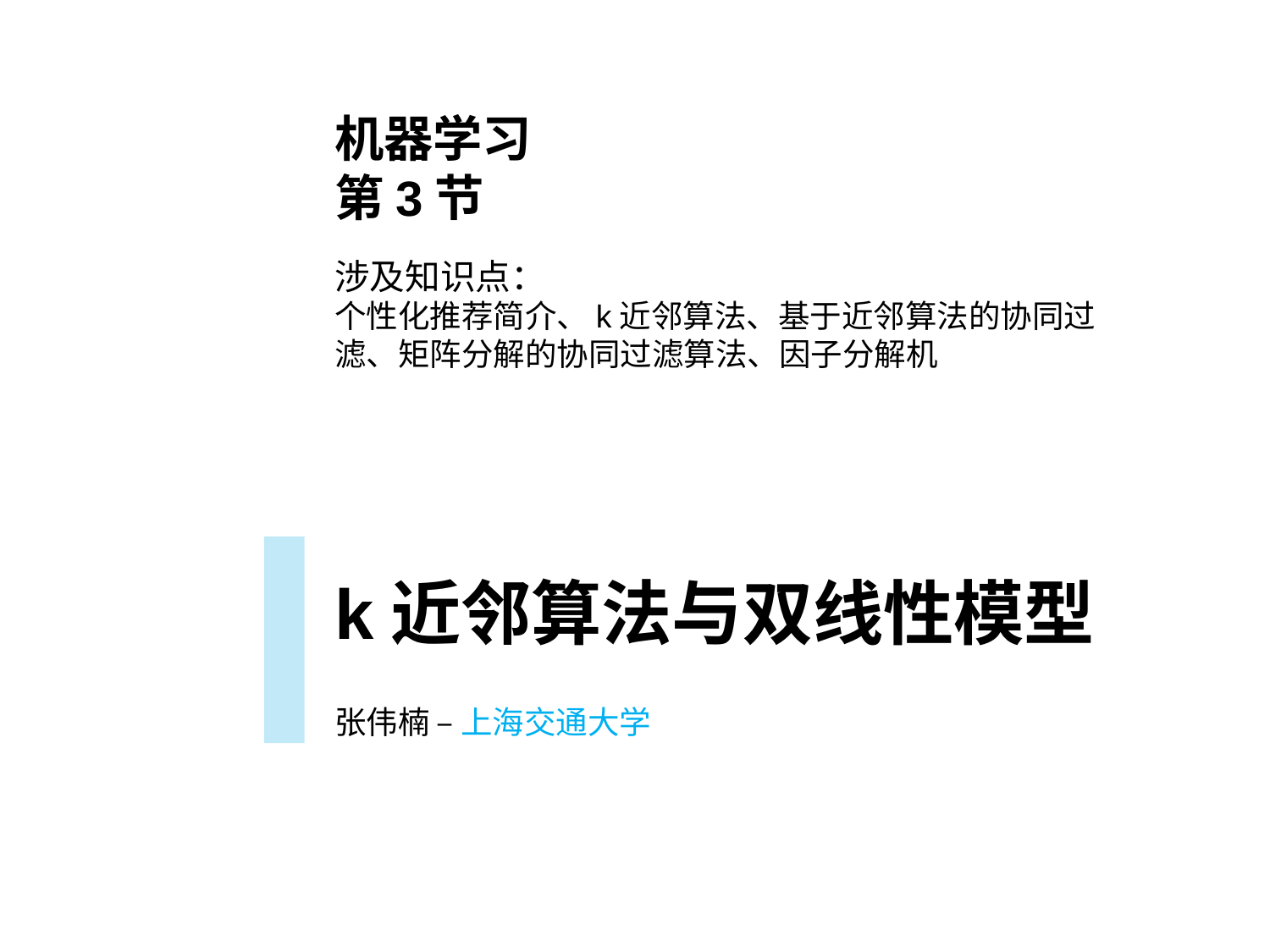

机器学习
第3节

涉及知识点：
个性化推荐简介、k近邻算法、基于近邻算法的协同过滤、矩阵分解的协同过滤算法、因子分解机
k近邻算法与双线性模型
张伟楠 – 上海交通大学